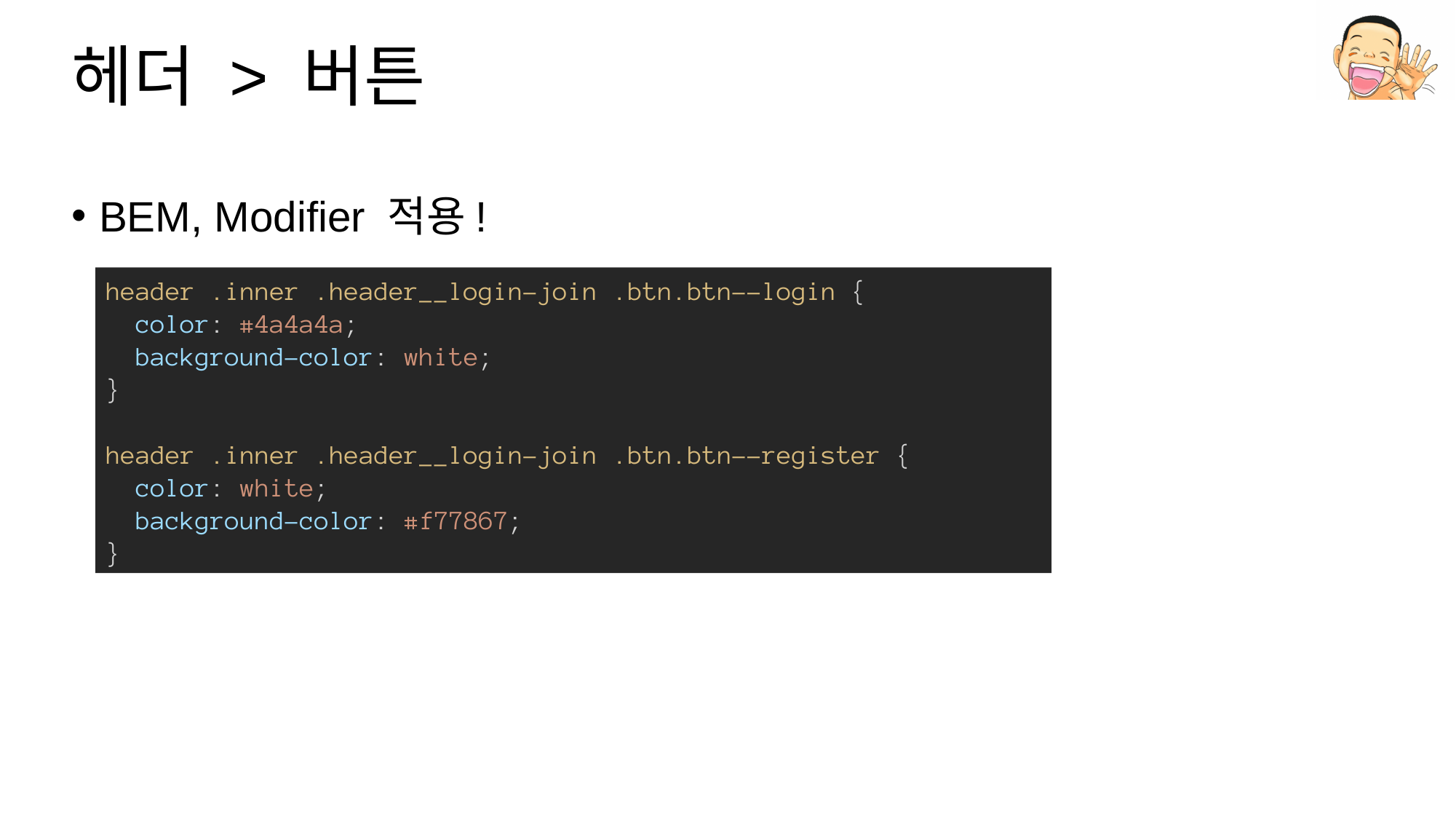

# 헤더 > 버튼
BEM, Modifier 적용!
header .inner .header__login-join .btn.btn--login {
  color: #4a4a4a;
  background-color: white;
}
header .inner .header__login-join .btn.btn--register {
  color: white;
  background-color: #f77867;
}